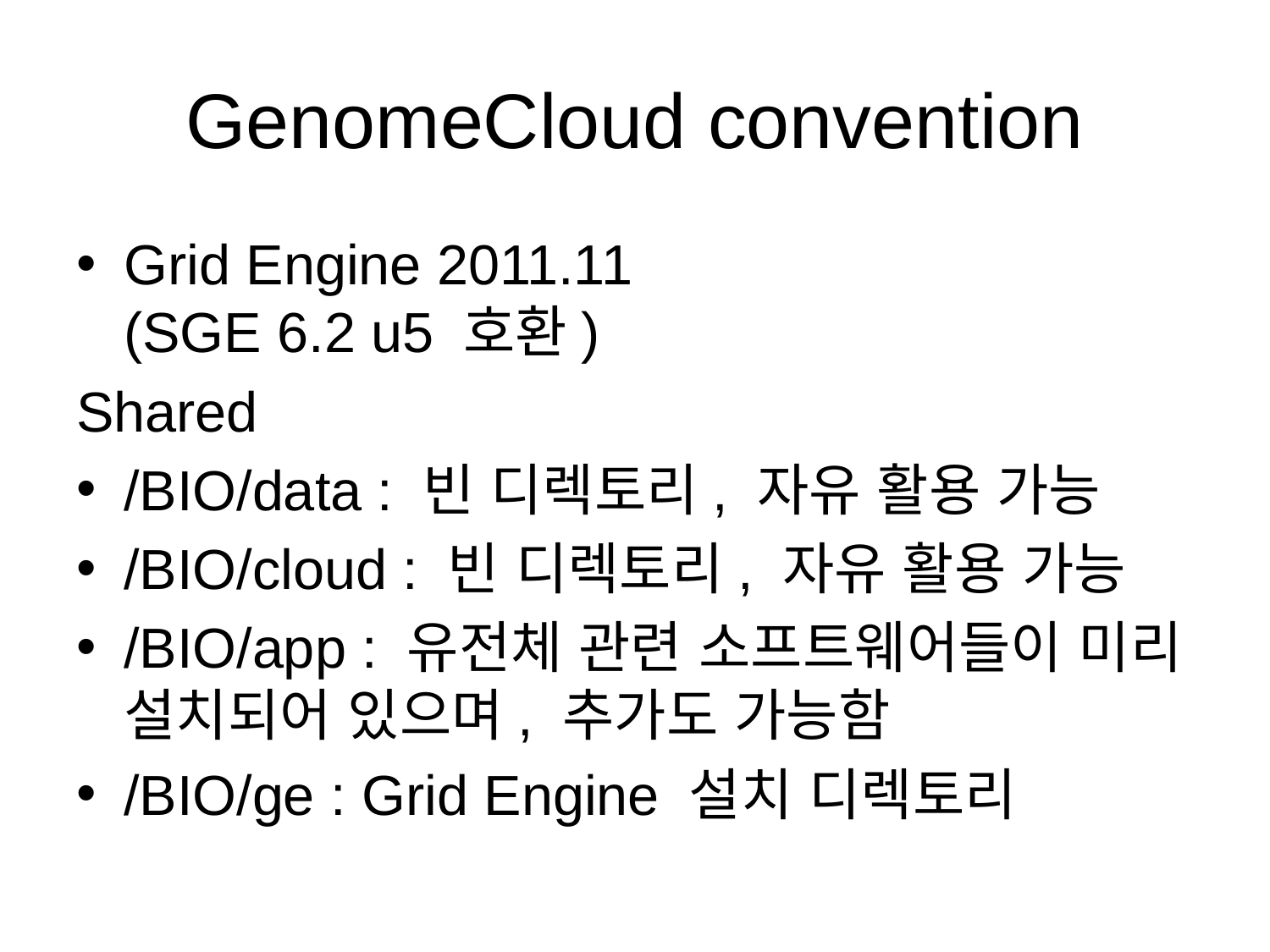

# GenomeCloud convention
Grid Engine 2011.11
(SGE 6.2 u5 호환)
Shared
/BIO/data : 빈 디렉토리, 자유 활용 가능
/BIO/cloud : 빈 디렉토리, 자유 활용 가능
/BIO/app : 유전체 관련 소프트웨어들이 미리 설치되어 있으며, 추가도 가능함
/BIO/ge : Grid Engine 설치 디렉토리